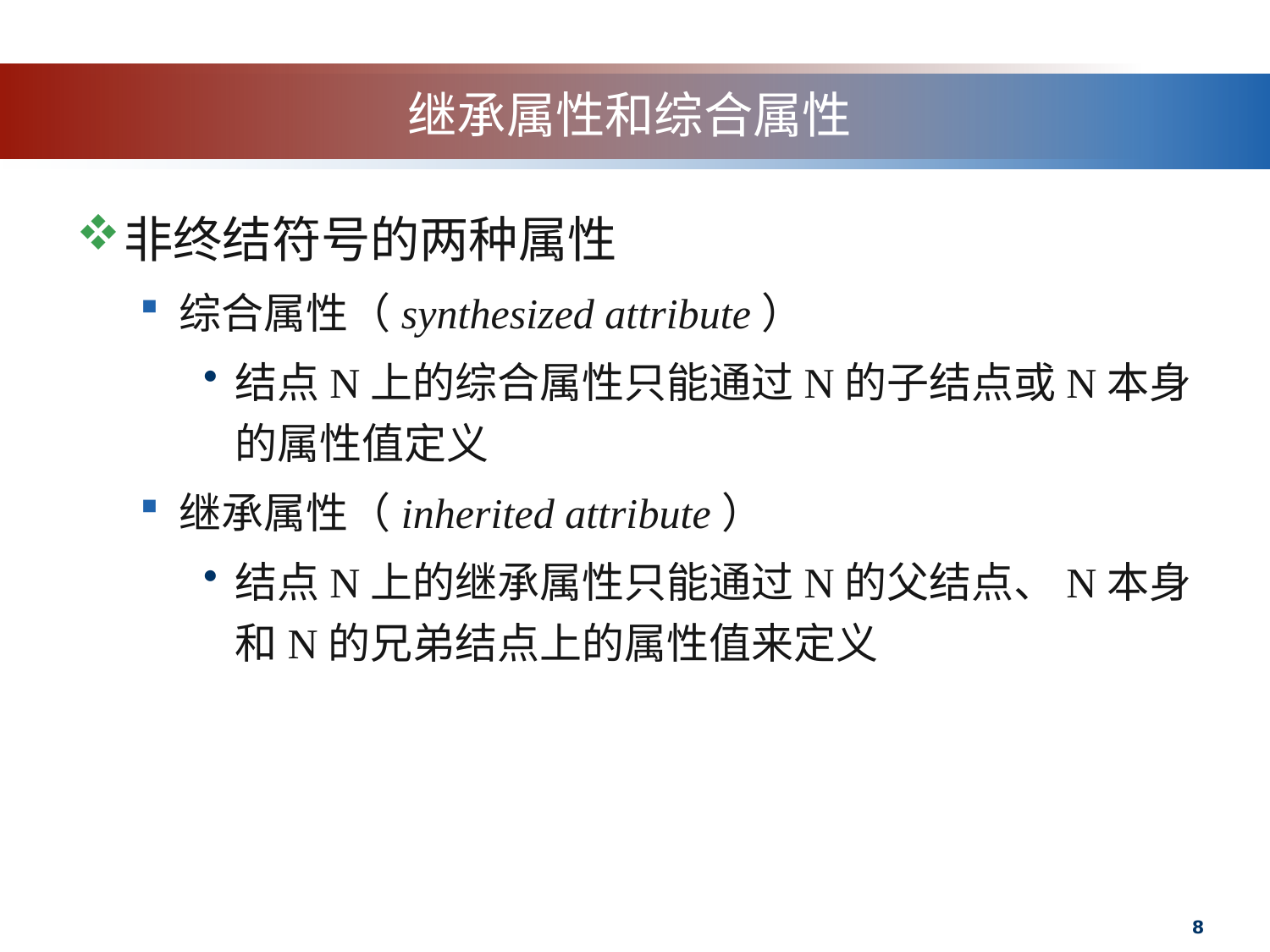

# 继承属性和综合属性
非终结符号的两种属性
综合属性（synthesized attribute）
结点N上的综合属性只能通过N的子结点或N本身的属性值定义
继承属性（inherited attribute）
结点N上的继承属性只能通过N的父结点、N本身和N的兄弟结点上的属性值来定义
8